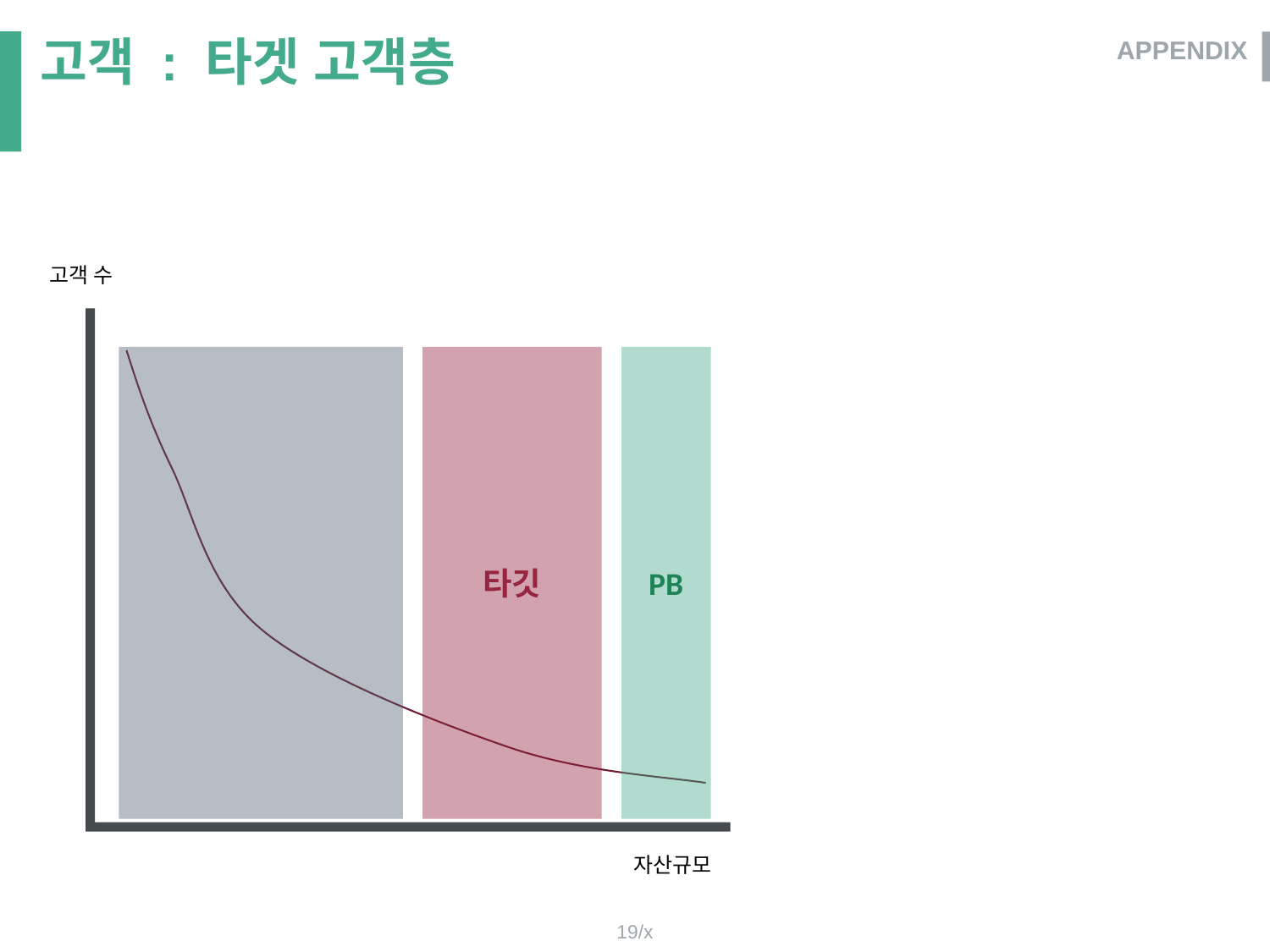

고객 : 타겟 고객층
APPENDIX

고객 수

타깃
PB

자산규모